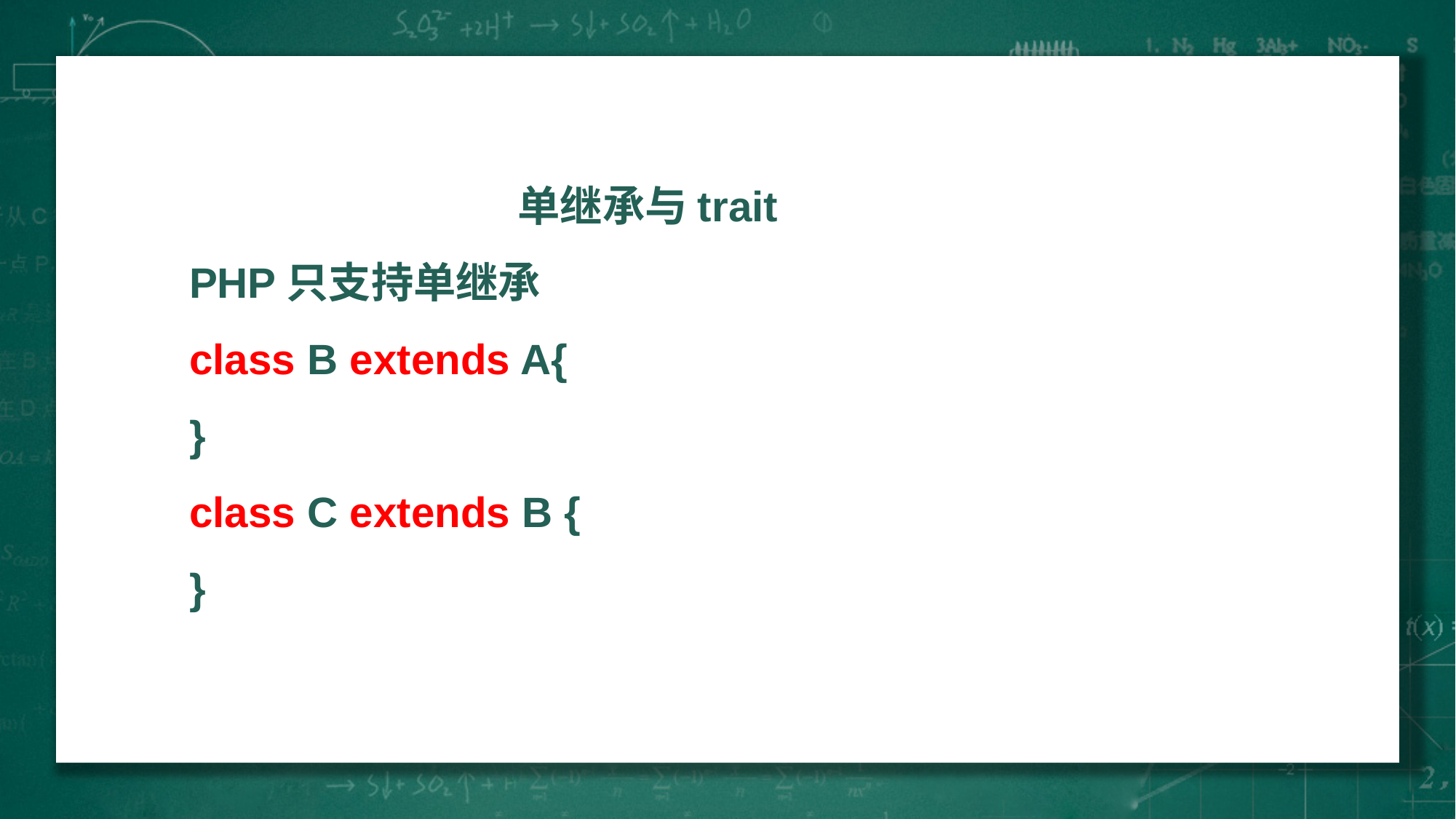

单继承与trait
PHP只支持单继承
class B extends A{
}
class C extends B {
}